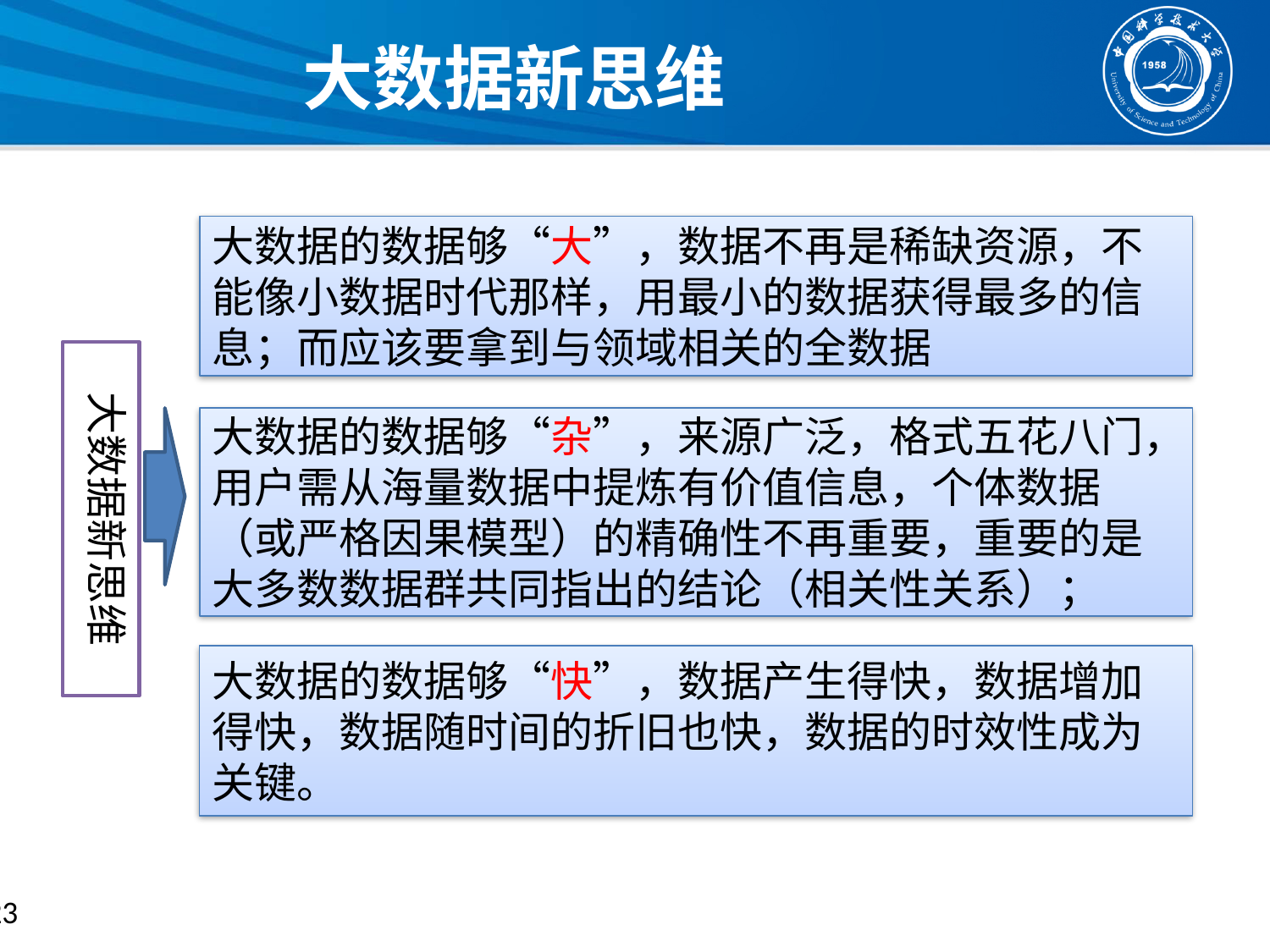

大数据新思维
大数据的数据够“大”，数据不再是稀缺资源，不能像小数据时代那样，用最小的数据获得最多的信息；而应该要拿到与领域相关的全数据
大数据新思维

大数据的数据够“杂”，来源广泛，格式五花八门，用户需从海量数据中提炼有价值信息，个体数据（或严格因果模型）的精确性不再重要，重要的是大多数数据群共同指出的结论（相关性关系）；
大数据的数据够“快”，数据产生得快，数据增加得快，数据随时间的折旧也快，数据的时效性成为关键。